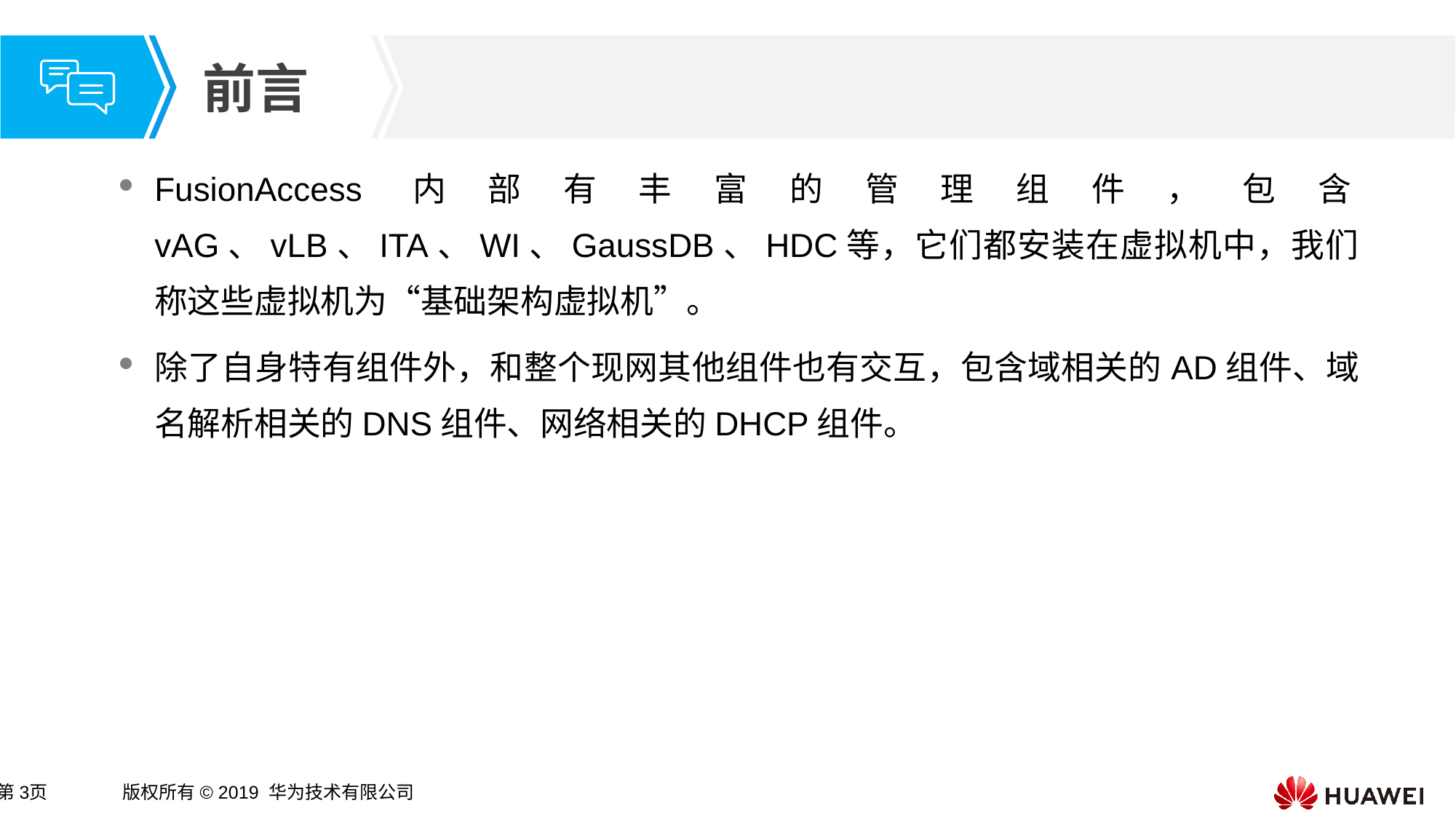

FusionAccess内部有丰富的管理组件，包含vAG、vLB、ITA、WI、GaussDB、HDC等，它们都安装在虚拟机中，我们称这些虚拟机为“基础架构虚拟机”。
除了自身特有组件外，和整个现网其他组件也有交互，包含域相关的AD组件、域名解析相关的DNS组件、网络相关的DHCP组件。